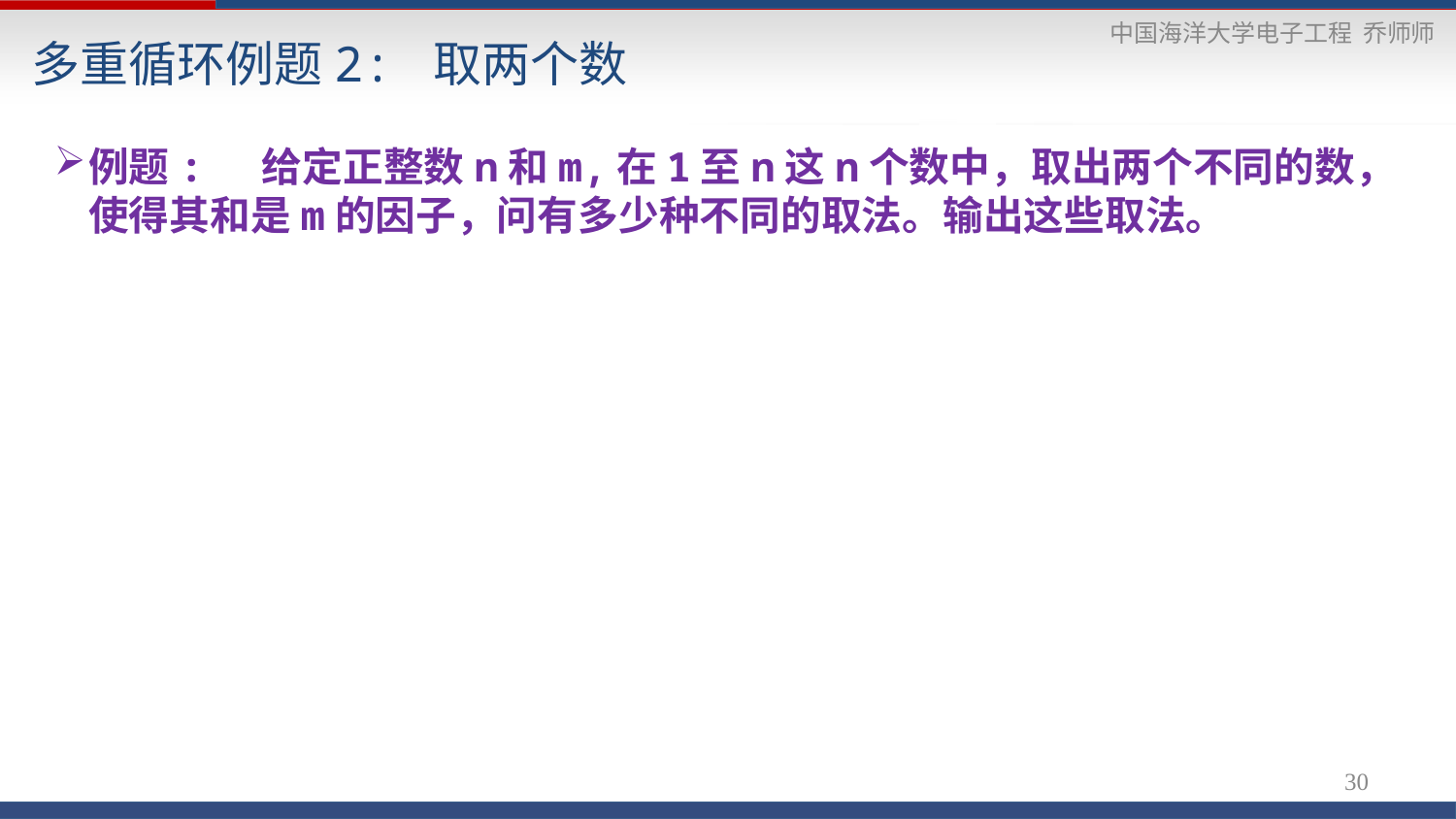

# 多重循环例题2: 取两个数
例题:  给定正整数n和m,在1至n这n个数中，取出两个不同的数，使得其和是m的因子，问有多少种不同的取法。输出这些取法。

30